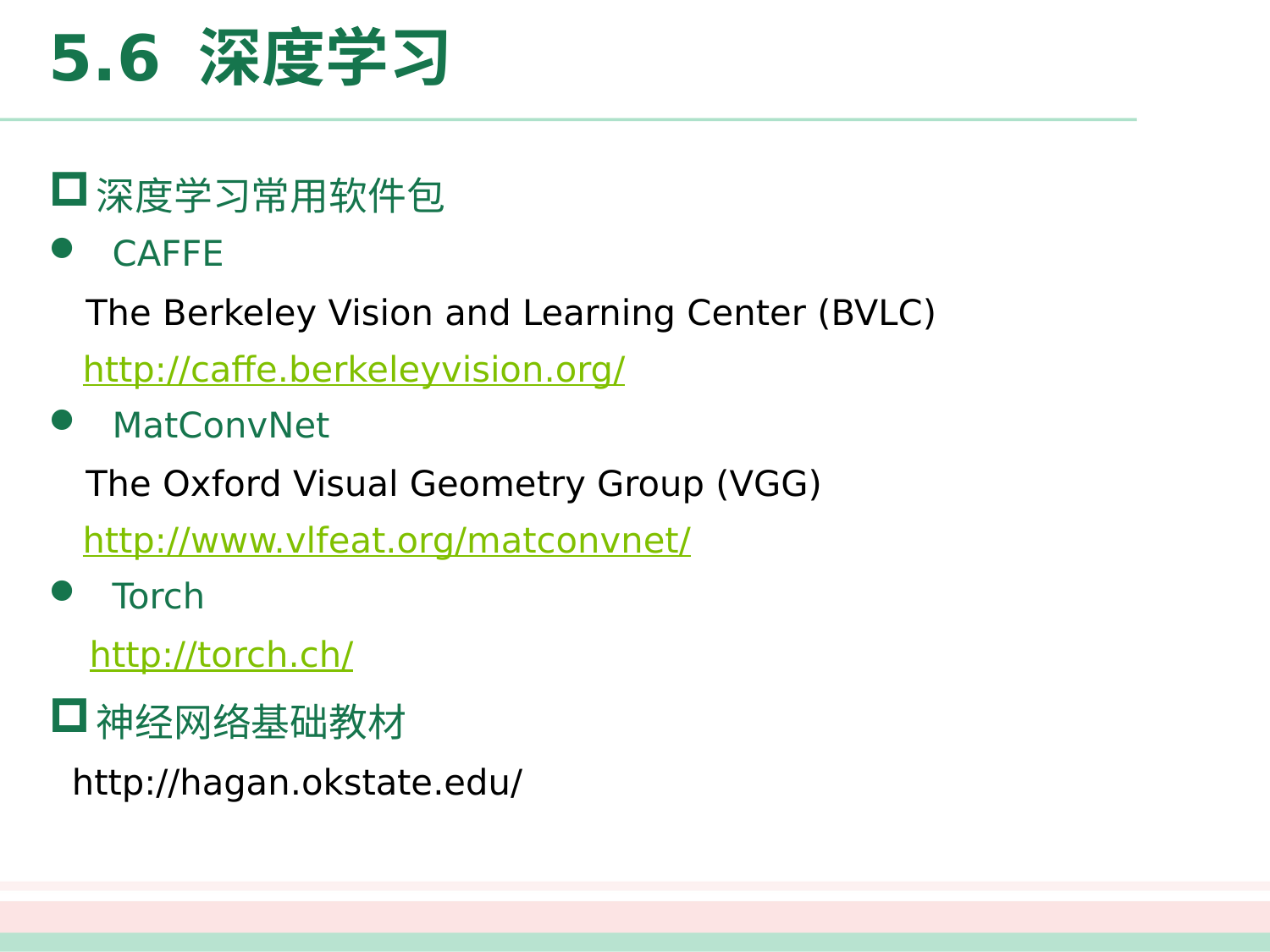

# 5.6 深度学习
深度学习常用软件包
CAFFE
   The Berkeley Vision and Learning Center (BVLC)
   http://caffe.berkeleyvision.org/
MatConvNet
   The Oxford Visual Geometry Group (VGG)
   http://www.vlfeat.org/matconvnet/
Torch
   http://torch.ch/
神经网络基础教材
  http://hagan.okstate.edu/